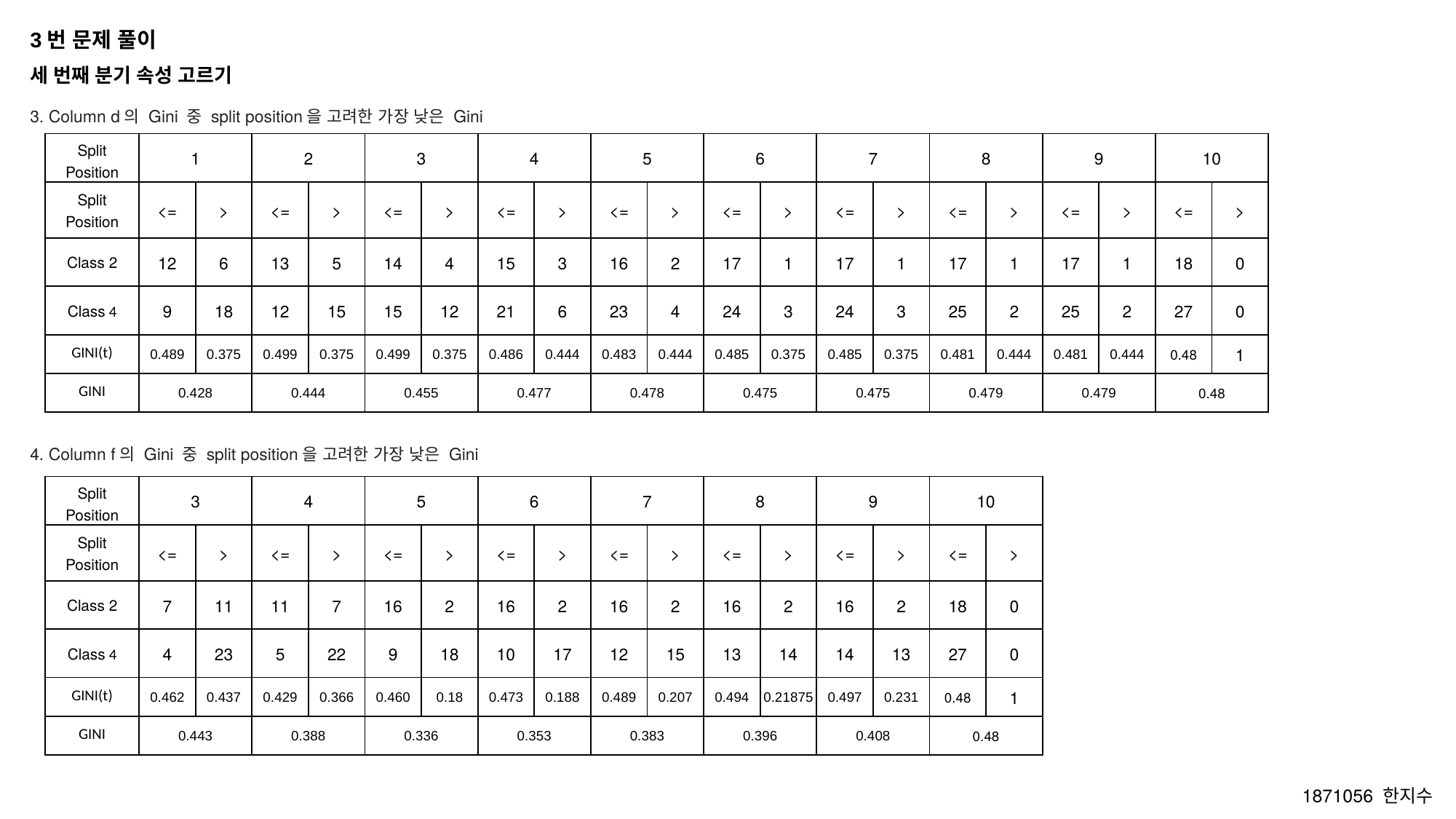

3번 문제 풀이
세 번째 분기 속성 고르기
3. Column d의 Gini 중 split position을 고려한 가장 낮은 Gini
| Split Position | 1 |  | 2 |  | 3 |  | 4 |  | 5 |  | 6 |  | 7 |  | 8 |  | 9 |  | 10 |  |
| --- | --- | --- | --- | --- | --- | --- | --- | --- | --- | --- | --- | --- | --- | --- | --- | --- | --- | --- | --- | --- |
| Split Position | <= | > | <= | > | <= | > | <= | > | <= | > | <= | > | <= | > | <= | > | <= | > | <= | > |
| Class 2 | 12 | 6 | 13 | 5 | 14 | 4 | 15 | 3 | 16 | 2 | 17 | 1 | 17 | 1 | 17 | 1 | 17 | 1 | 18 | 0 |
| Class 4 | 9 | 18 | 12 | 15 | 15 | 12 | 21 | 6 | 23 | 4 | 24 | 3 | 24 | 3 | 25 | 2 | 25 | 2 | 27 | 0 |
| GINI(t) | 0.489 | 0.375 | 0.499 | 0.375 | 0.499 | 0.375 | 0.486 | 0.444 | 0.483 | 0.444 | 0.485 | 0.375 | 0.485 | 0.375 | 0.481 | 0.444 | 0.481 | 0.444 | 0.48 | 1 |
| GINI | 0.428 |  | 0.444 |  | 0.455 |  | 0.477 |  | 0.478 |  | 0.475 |  | 0.475 |  | 0.479 |  | 0.479 |  | 0.48 |  |
4. Column f의 Gini 중 split position을 고려한 가장 낮은 Gini
| Split Position | 3 |  | 4 |  | 5 |  | 6 |  | 7 |  | 8 |  | 9 |  | 10 |  |
| --- | --- | --- | --- | --- | --- | --- | --- | --- | --- | --- | --- | --- | --- | --- | --- | --- |
| Split Position | <= | > | <= | > | <= | > | <= | > | <= | > | <= | > | <= | > | <= | > |
| Class 2 | 7 | 11 | 11 | 7 | 16 | 2 | 16 | 2 | 16 | 2 | 16 | 2 | 16 | 2 | 18 | 0 |
| Class 4 | 4 | 23 | 5 | 22 | 9 | 18 | 10 | 17 | 12 | 15 | 13 | 14 | 14 | 13 | 27 | 0 |
| GINI(t) | 0.462 | 0.437 | 0.429 | 0.366 | 0.460 | 0.18 | 0.473 | 0.188 | 0.489 | 0.207 | 0.494 | 0.21875 | 0.497 | 0.231 | 0.48 | 1 |
| GINI | 0.443 |  | 0.388 |  | 0.336 |  | 0.353 |  | 0.383 |  | 0.396 |  | 0.408 |  | 0.48 |  |
1871056 한지수